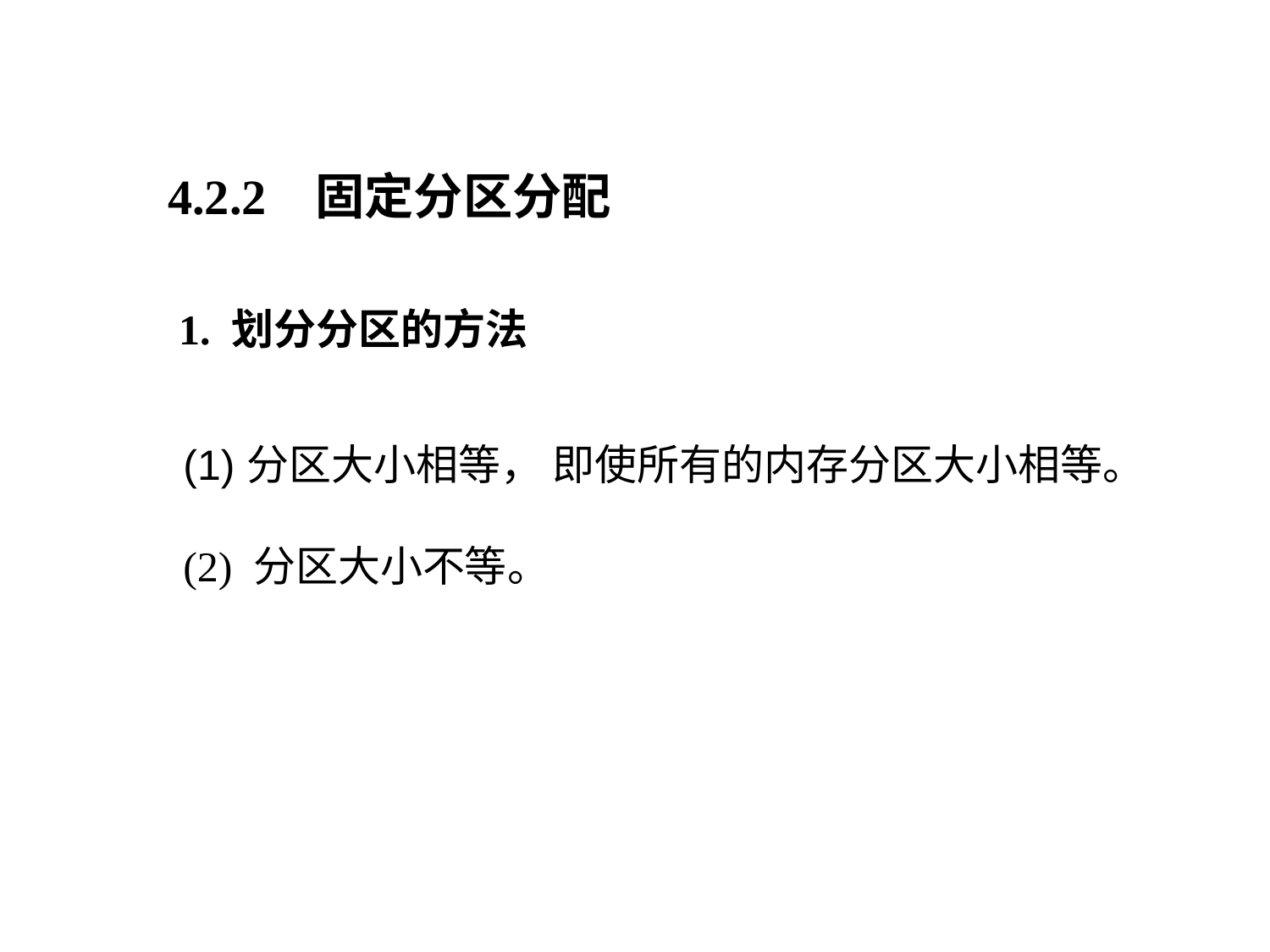

4.2.2   固定分区分配
1. 划分分区的方法
分区大小相等， 即使所有的内存分区大小相等。
(2) 分区大小不等。